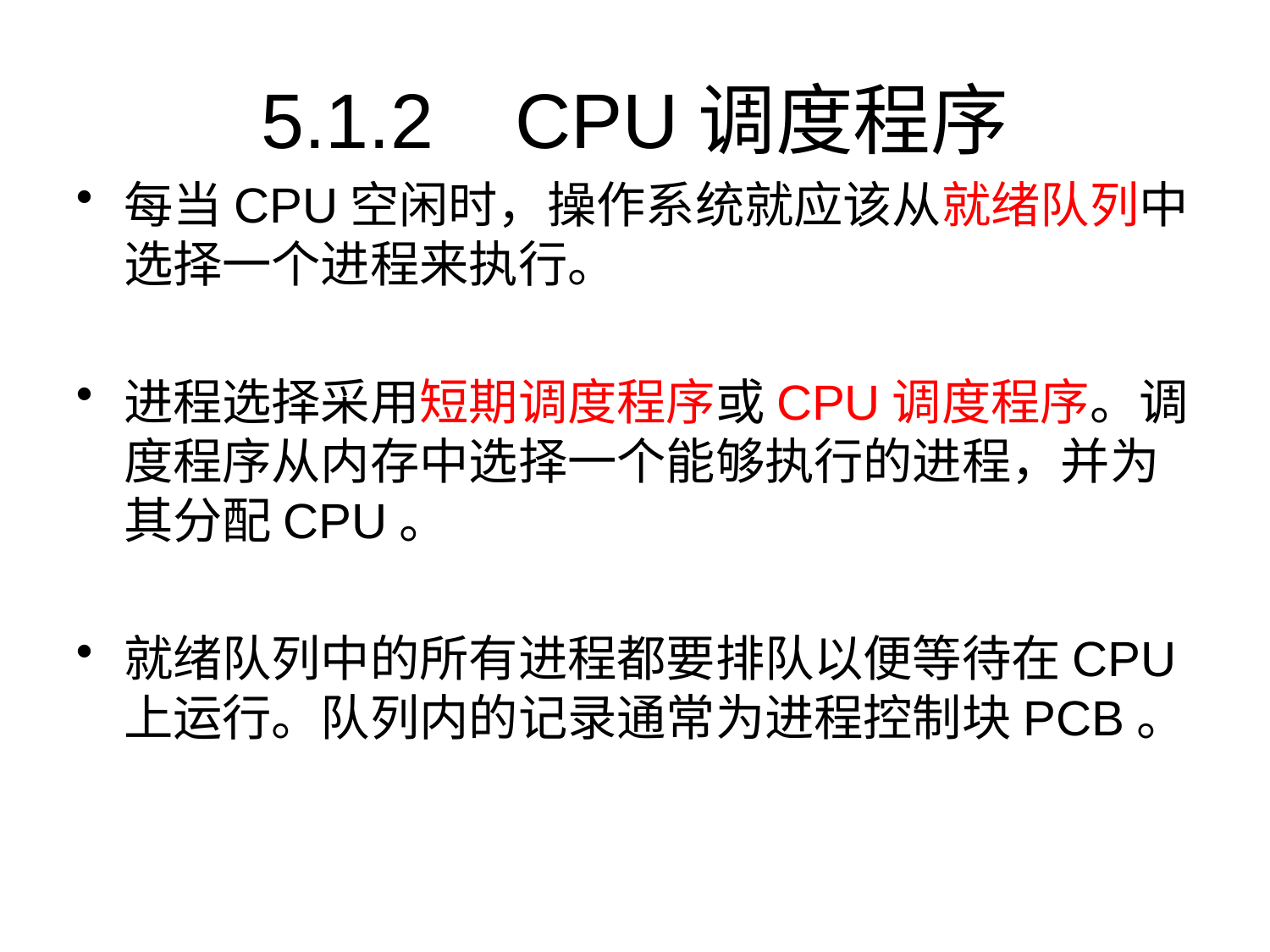

# 5.1.2	CPU调度程序
每当CPU空闲时，操作系统就应该从就绪队列中选择一个进程来执行。

进程选择采用短期调度程序或CPU调度程序。调度程序从内存中选择一个能够执行的进程，并为其分配CPU。

就绪队列中的所有进程都要排队以便等待在CPU上运行。队列内的记录通常为进程控制块PCB。